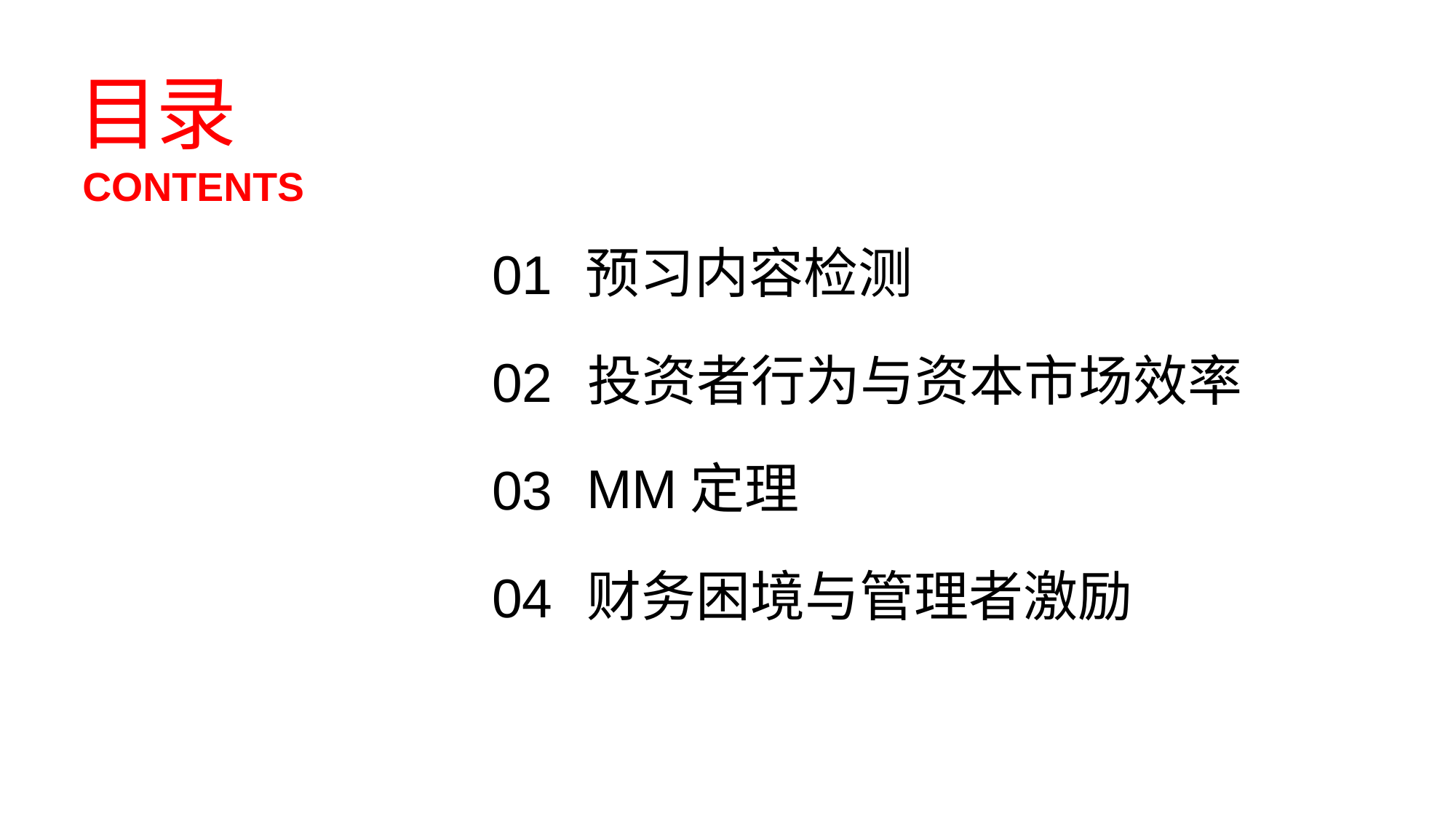

目录
CONTENTS
预习内容检测
01
投资者行为与资本市场效率
02
MM定理
03
财务困境与管理者激励
04